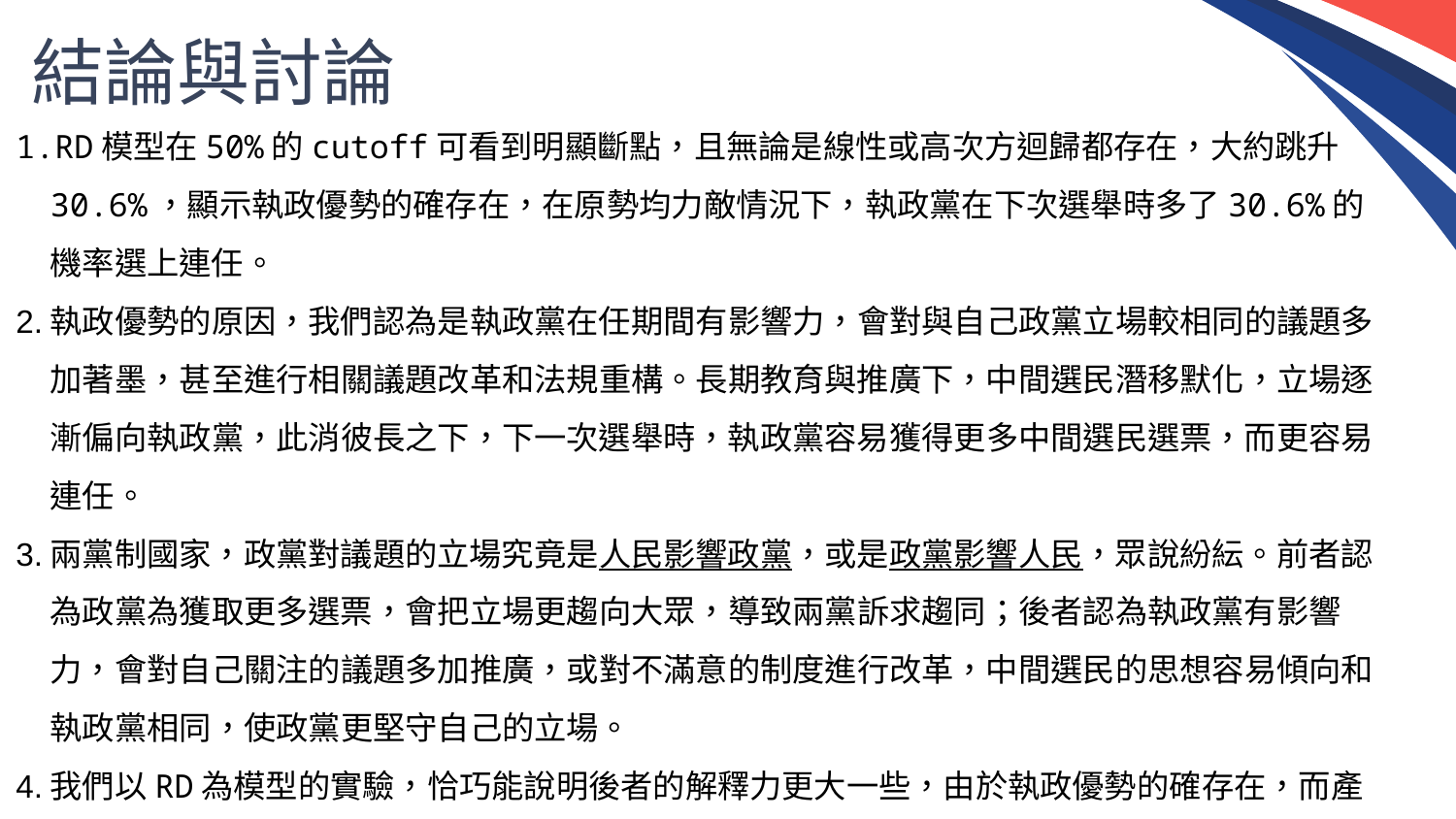

# 結論與討論
RD模型在50%的cutoff可看到明顯斷點，且無論是線性或高次方迴歸都存在，大約跳升30.6%，顯示執政優勢的確存在，在原勢均力敵情況下，執政黨在下次選舉時多了30.6%的機率選上連任。
執政優勢的原因，我們認為是執政黨在任期間有影響力，會對與自己政黨立場較相同的議題多加著墨，甚至進行相關議題改革和法規重構。長期教育與推廣下，中間選民潛移默化，立場逐漸偏向執政黨，此消彼長之下，下一次選舉時，執政黨容易獲得更多中間選民選票，而更容易連任。
兩黨制國家，政黨對議題的立場究竟是人民影響政黨，或是政黨影響人民，眾說紛紜。前者認為政黨為獲取更多選票，會把立場更趨向大眾，導致兩黨訴求趨同；後者認為執政黨有影響力，會對自己關注的議題多加推廣，或對不滿意的制度進行改革，中間選民的思想容易傾向和執政黨相同，使政黨更堅守自己的立場。
我們以RD為模型的實驗，恰巧能說明後者的解釋力更大一些，由於執政優勢的確存在，而產生執政優勢的原因恰巧為後者的解釋路徑，是因為中間選民的立場因潛移默化產生改變，所以我們有理由相信，一個國家政黨的立場，是能夠影響那個國家中人民的思想的。